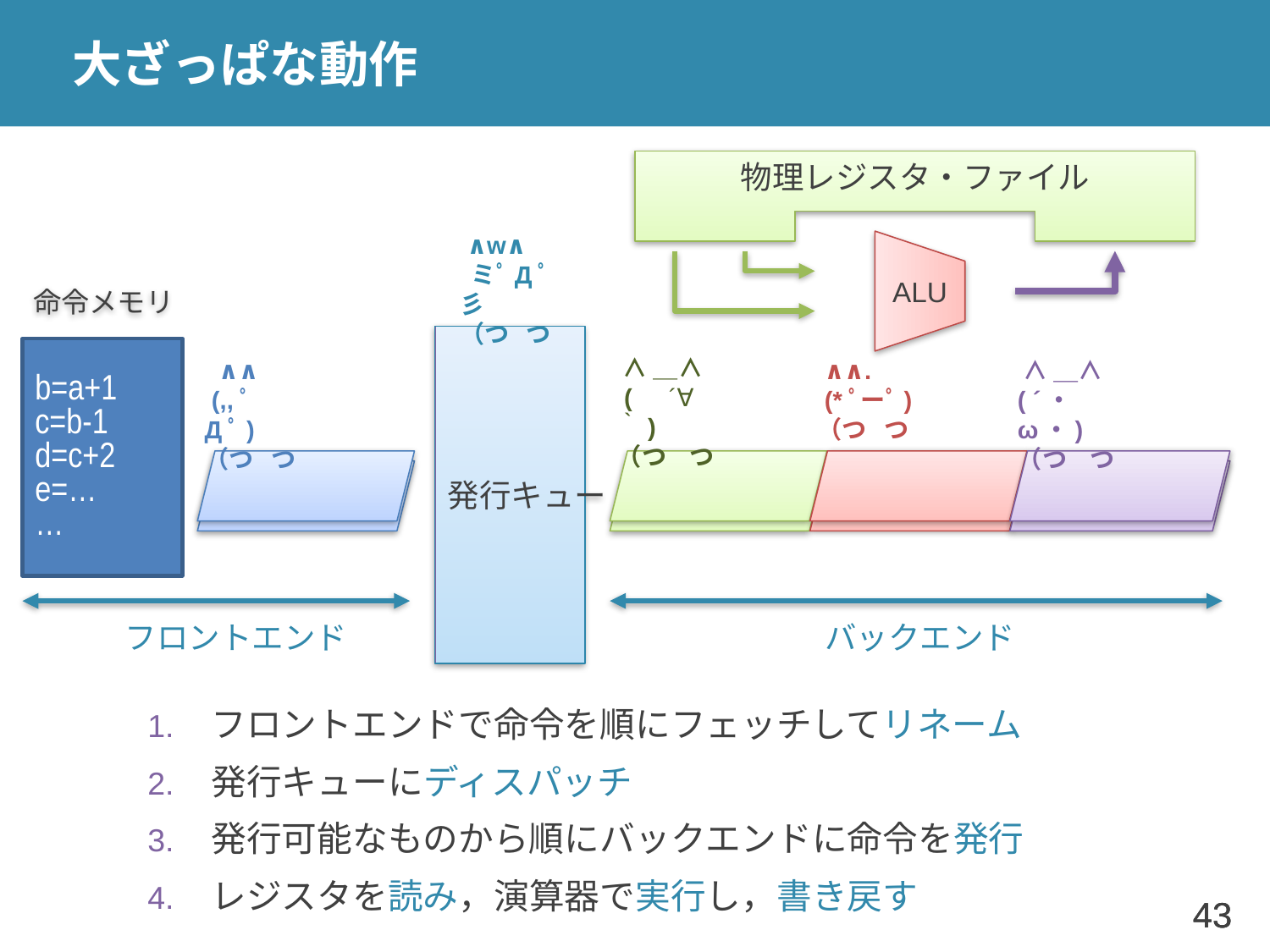

# 大ざっぱな動作
物理レジスタ・ファイル
 ∧w∧
 ミﾟДﾟ彡
（つ   つ
ALU

命令メモリ
発行キュー
b=a+1
c=b-1
d=c+2
e=…
…
 ∧＿∧
 (　´∀｀)
（つ    つ
  ∧∧
 (,,ﾟДﾟ)
（つ   つ
 ∧∧.
 (*ﾟーﾟ)（つ   つ
 ∧＿∧
( ´・ω・)（つ    つ

フロントエンド
バックエンド
フロントエンドで命令を順にフェッチしてリネーム
発行キューにディスパッチ
発行可能なものから順にバックエンドに命令を発行
レジスタを読み，演算器で実行し，書き戻す